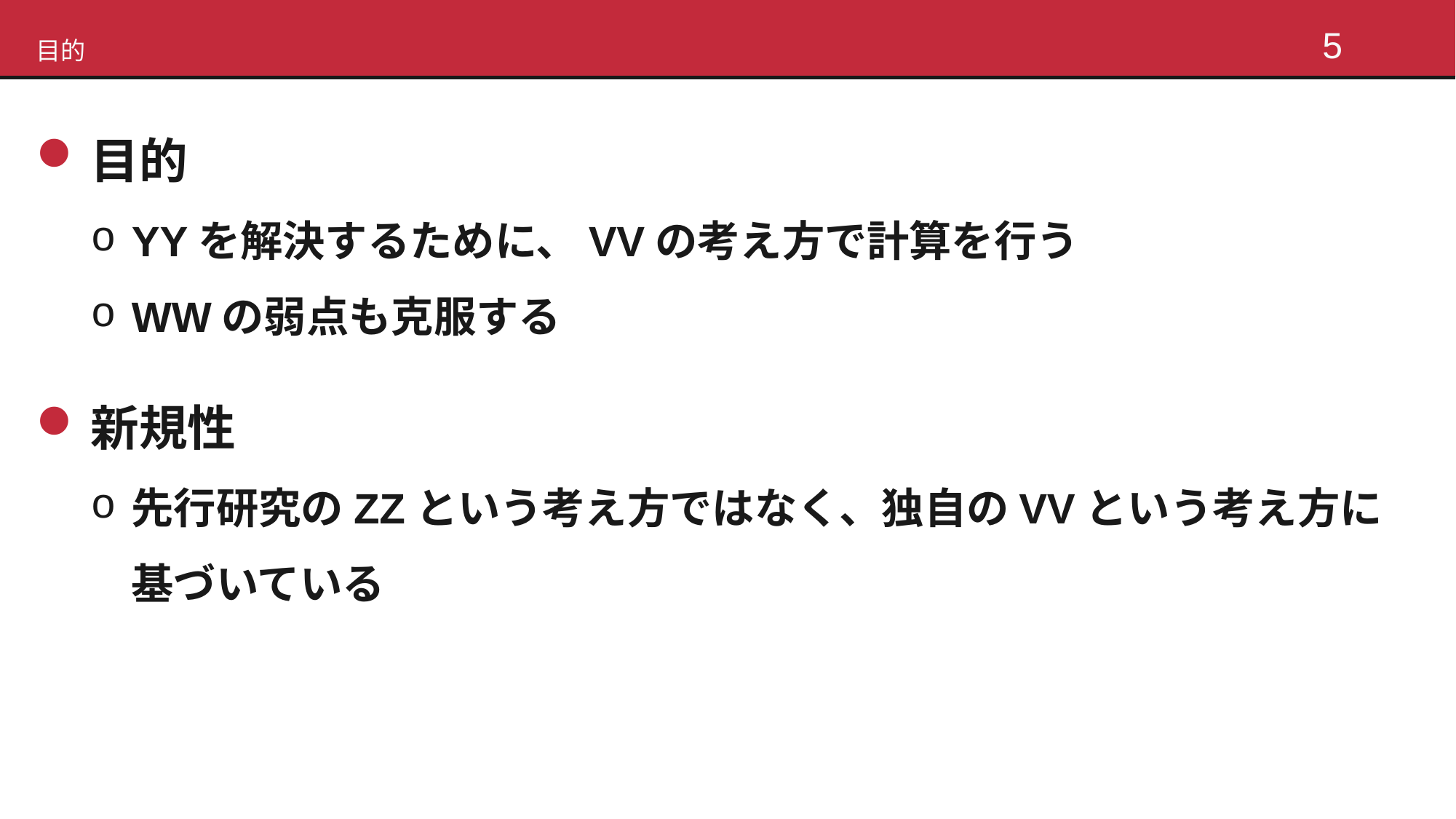

目的
目的
YYを解決するために、VVの考え方で計算を行う
WWの弱点も克服する
新規性
先行研究のZZという考え方ではなく、独自のVVという考え方に基づいている